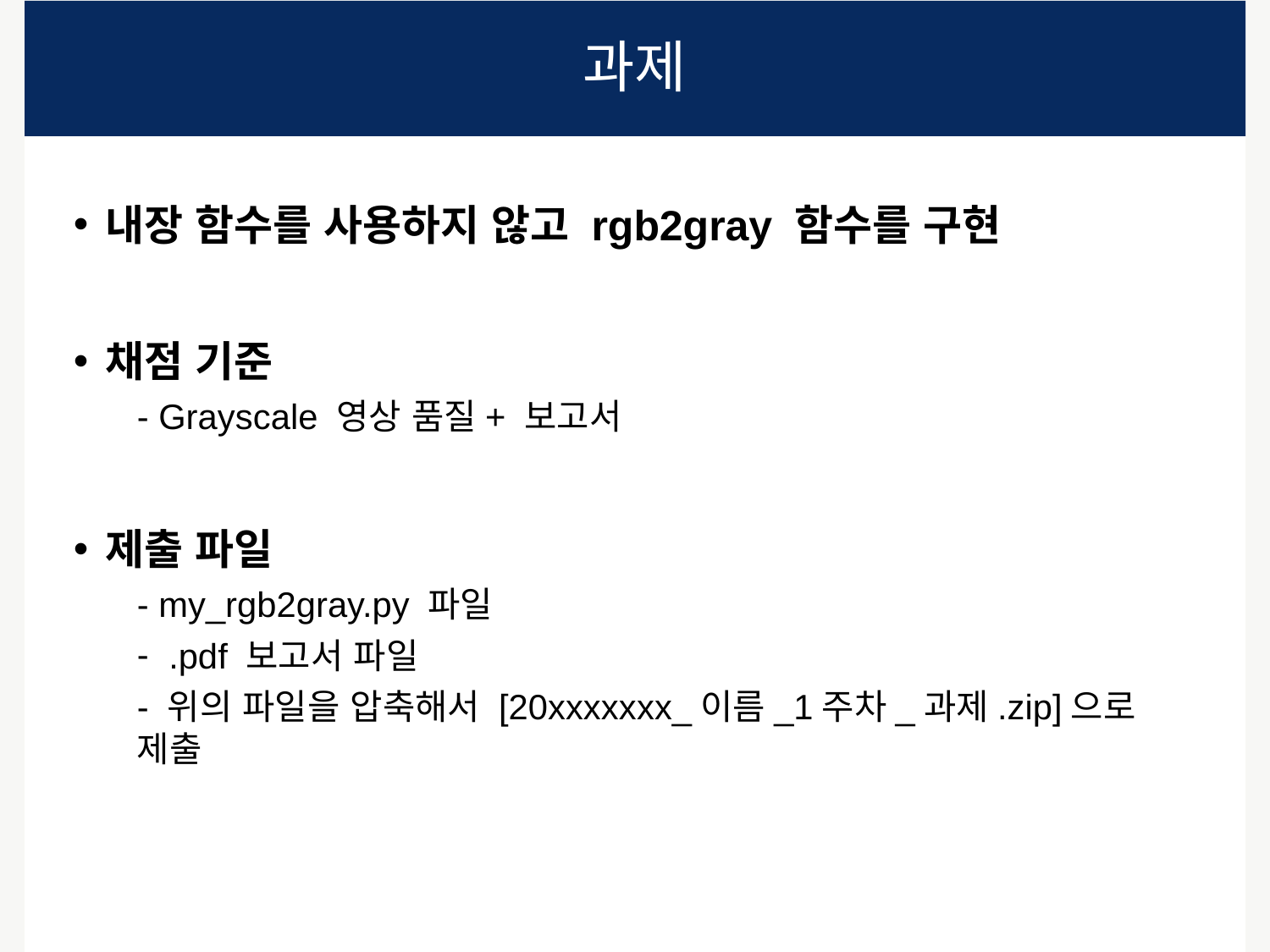

# 과제
내장 함수를 사용하지 않고 rgb2gray 함수를 구현

채점 기준
- Grayscale 영상 품질+ 보고서

제출 파일
- my_rgb2gray.py 파일
.pdf 보고서 파일
- 위의 파일을 압축해서 [20xxxxxxx_이름_1주차_과제.zip]으로 제출